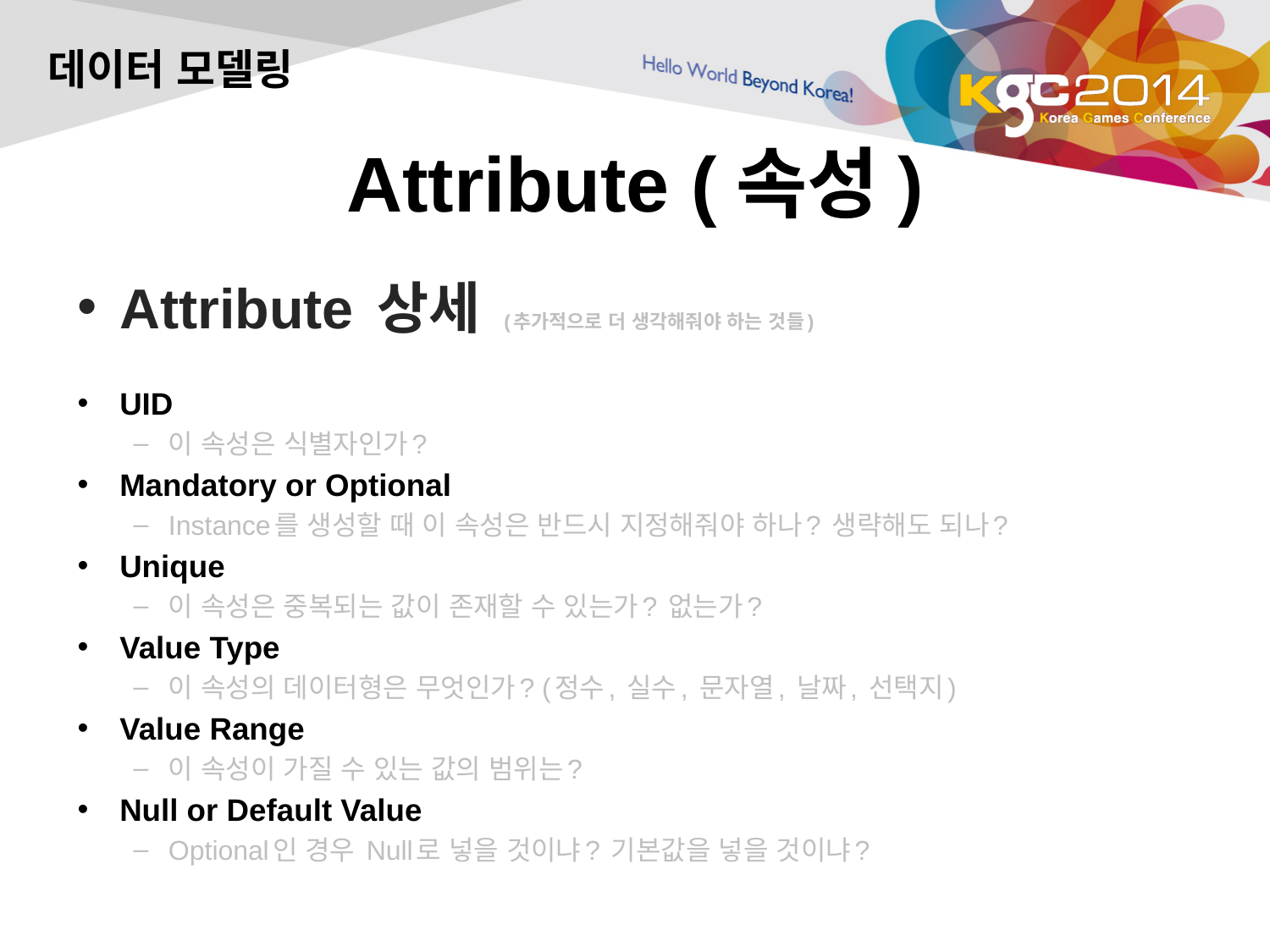

데이터 모델링
# Attribute (속성)
Attribute 상세 (추가적으로 더 생각해줘야 하는 것들)

UID
이 속성은 식별자인가?
Mandatory or Optional
Instance를 생성할 때 이 속성은 반드시 지정해줘야 하나? 생략해도 되나?
Unique
이 속성은 중복되는 값이 존재할 수 있는가? 없는가?
Value Type
이 속성의 데이터형은 무엇인가? (정수, 실수, 문자열, 날짜, 선택지)
Value Range
이 속성이 가질 수 있는 값의 범위는?
Null or Default Value
Optional인 경우 Null로 넣을 것이냐? 기본값을 넣을 것이냐?